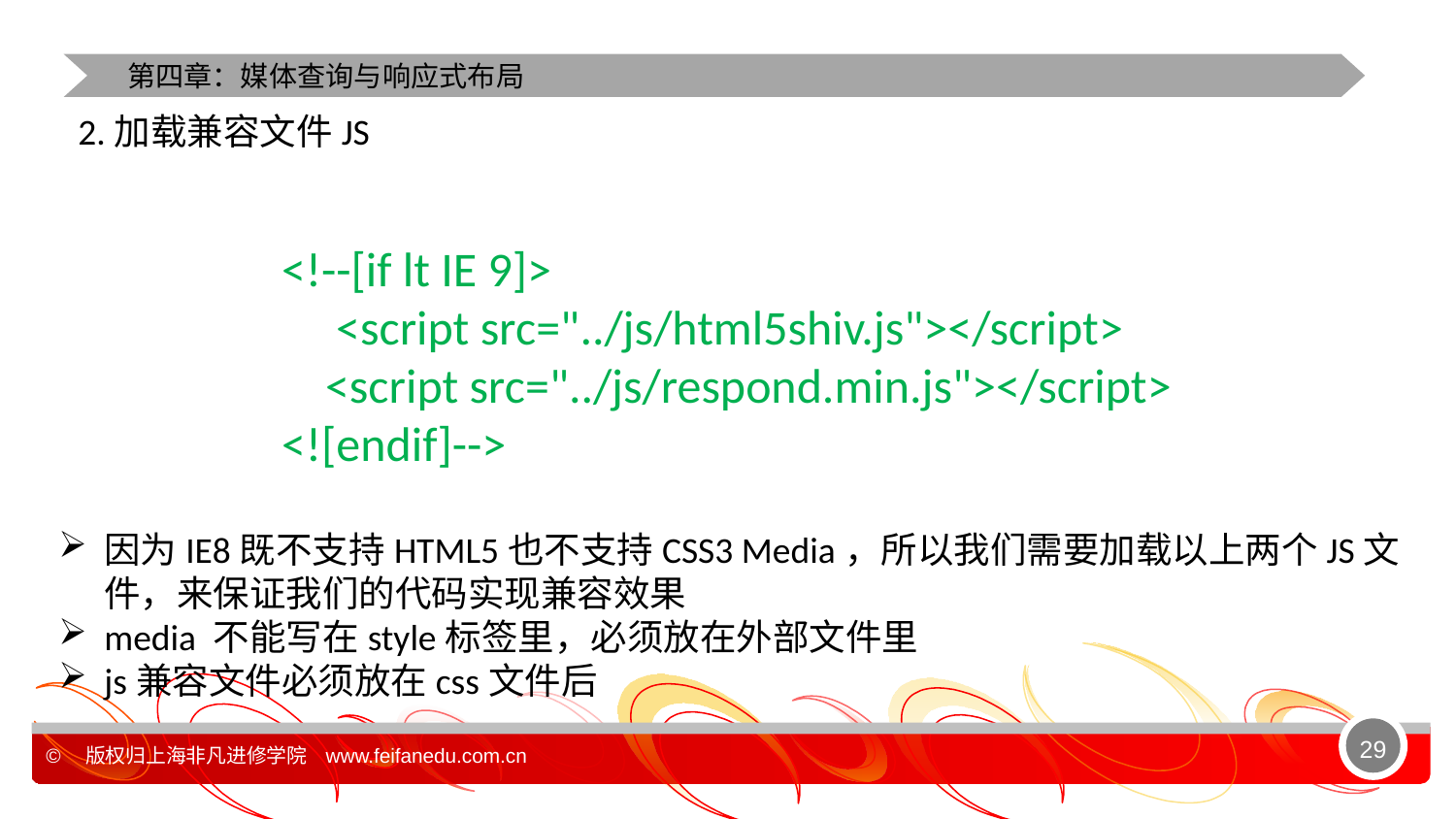

第四章：媒体查询与响应式布局

2.加载兼容文件JS
<!--[if lt IE 9]>
     <script src="../js/html5shiv.js"></script>
    <script src="../js/respond.min.js"></script>
<![endif]-->
因为IE8既不支持HTML5也不支持CSS3 Media，所以我们需要加载以上两个JS文件，来保证我们的代码实现兼容效果
media 不能写在style标签里，必须放在外部文件里
js兼容文件必须放在css文件后
29